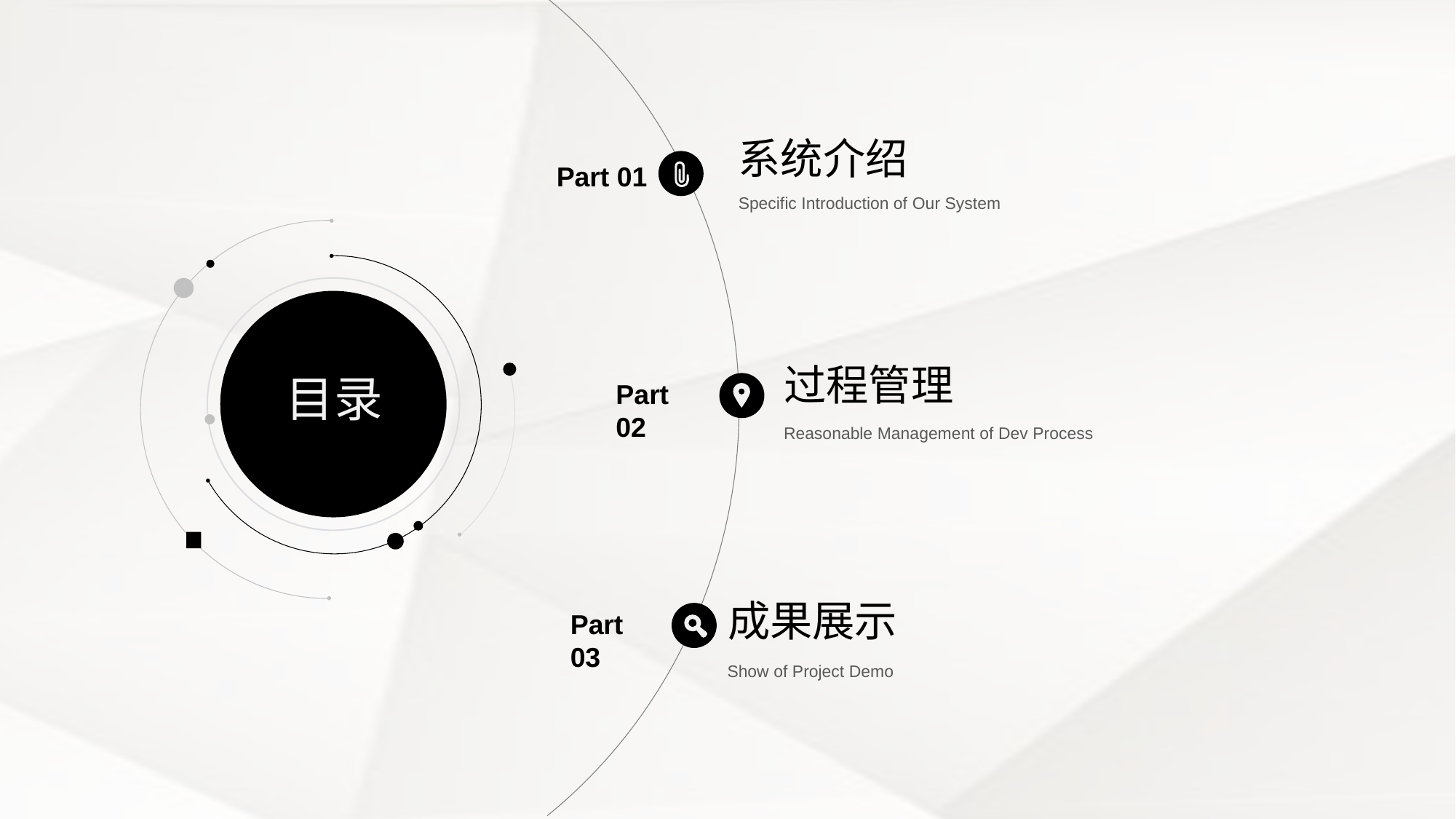

系统介绍

Part 01
Specific Introduction of Our System

过程管理
目录

Part 02

Reasonable Management of Dev Process

成果展示
Part 03

Show of Project Demo